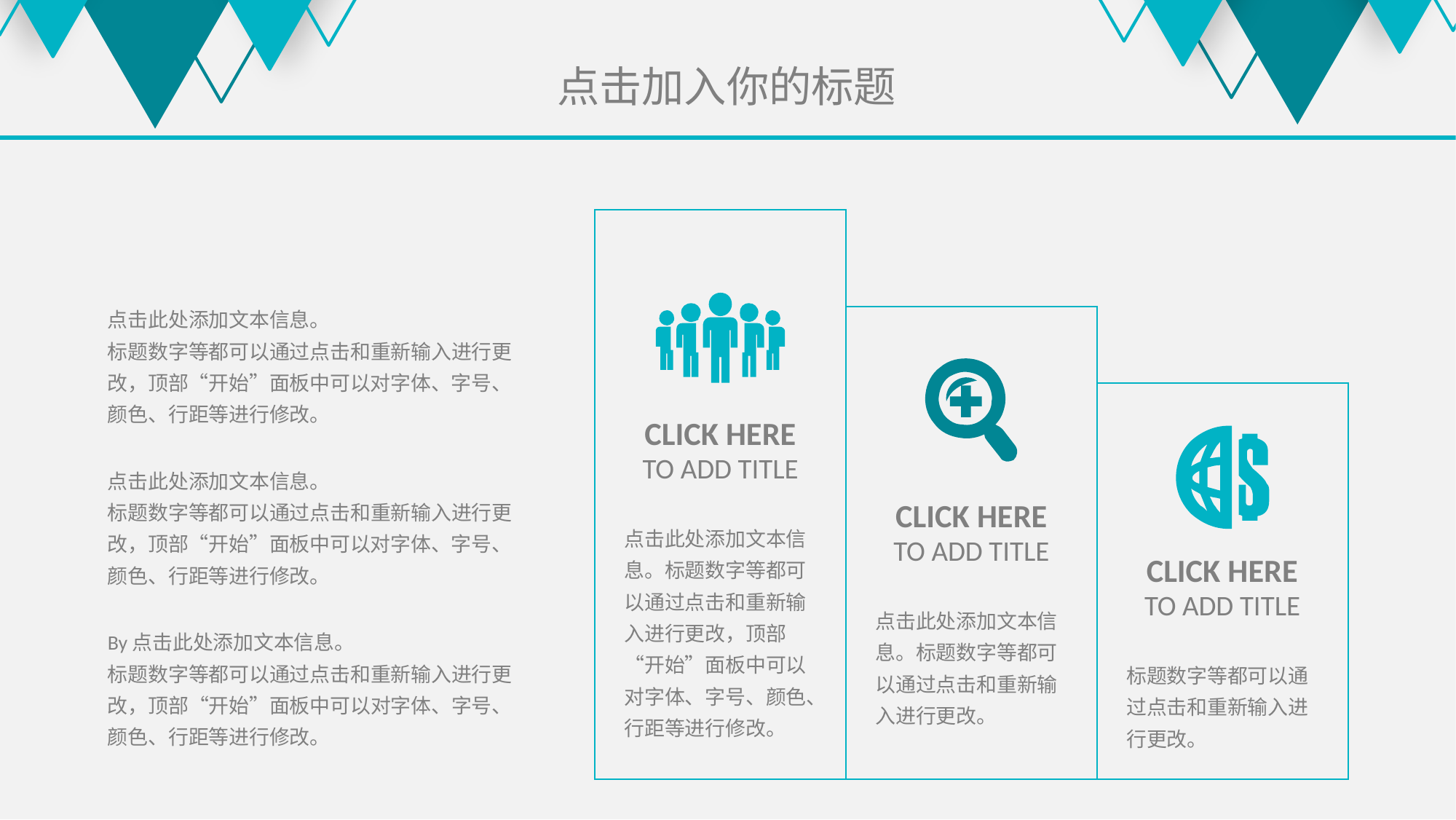

点击加入你的标题

点击此处添加文本信息。
标题数字等都可以通过点击和重新输入进行更改，顶部“开始”面板中可以对字体、字号、颜色、行距等进行修改。

CLICK HERE

TO ADD TITLE
点击此处添加文本信息。
标题数字等都可以通过点击和重新输入进行更改，顶部“开始”面板中可以对字体、字号、颜色、行距等进行修改。
CLICK HERE
点击此处添加文本信息。标题数字等都可以通过点击和重新输入进行更改，顶部“开始”面板中可以对字体、字号、颜色、行距等进行修改。
TO ADD TITLE
CLICK HERE
TO ADD TITLE
点击此处添加文本信息。标题数字等都可以通过点击和重新输入进行更改。
By点击此处添加文本信息。
标题数字等都可以通过点击和重新输入进行更改，顶部“开始”面板中可以对字体、字号、颜色、行距等进行修改。
标题数字等都可以通过点击和重新输入进行更改。